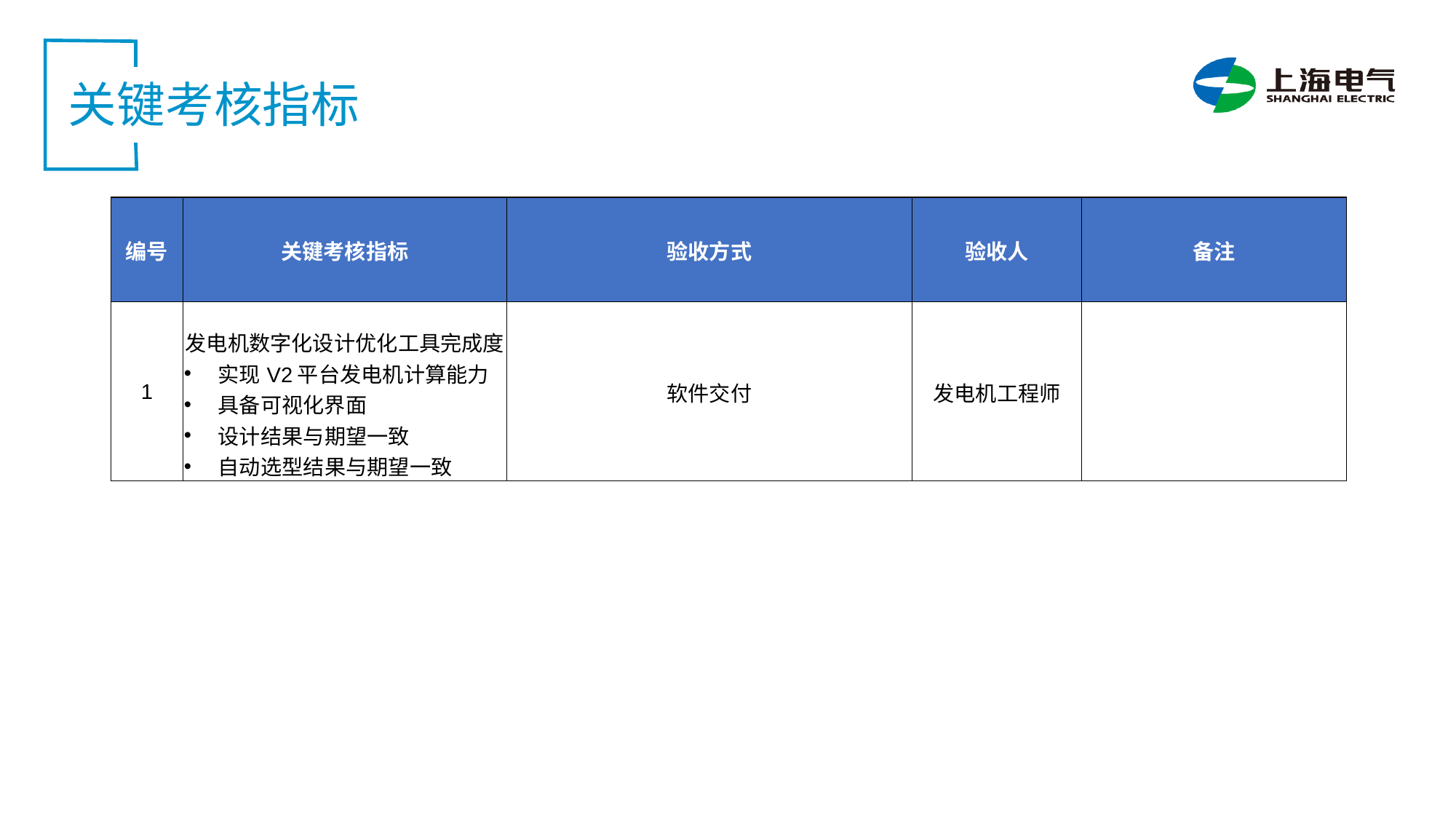

关键考核指标
| 编号 | 关键考核指标 | 验收方式 | 验收人 | 备注 |
| --- | --- | --- | --- | --- |
| 1 | 发电机数字化设计优化工具完成度 实现V2平台发电机计算能力 具备可视化界面 设计结果与期望一致 自动选型结果与期望一致 | 软件交付 | 发电机工程师 |  |